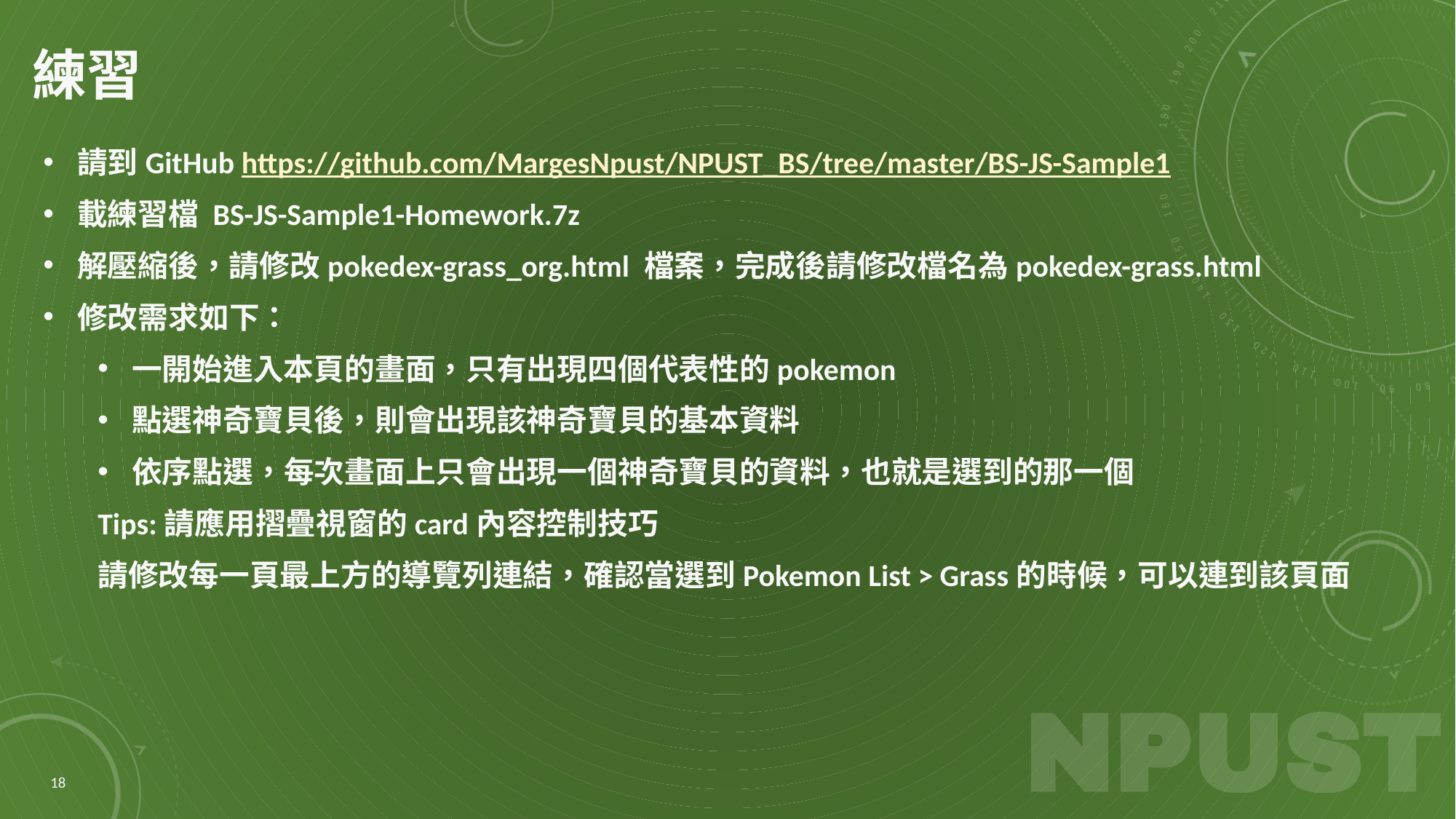

# 練習
請到GitHub https://github.com/MargesNpust/NPUST_BS/tree/master/BS-JS-Sample1
載練習檔 BS-JS-Sample1-Homework.7z
解壓縮後，請修改pokedex-grass_org.html 檔案，完成後請修改檔名為pokedex-grass.html
修改需求如下：
一開始進入本頁的畫面，只有出現四個代表性的pokemon
點選神奇寶貝後，則會出現該神奇寶貝的基本資料
依序點選，每次畫面上只會出現一個神奇寶貝的資料，也就是選到的那一個
Tips:請應用摺疊視窗的card內容控制技巧
請修改每一頁最上方的導覽列連結，確認當選到Pokemon List > Grass的時候，可以連到該頁面

18